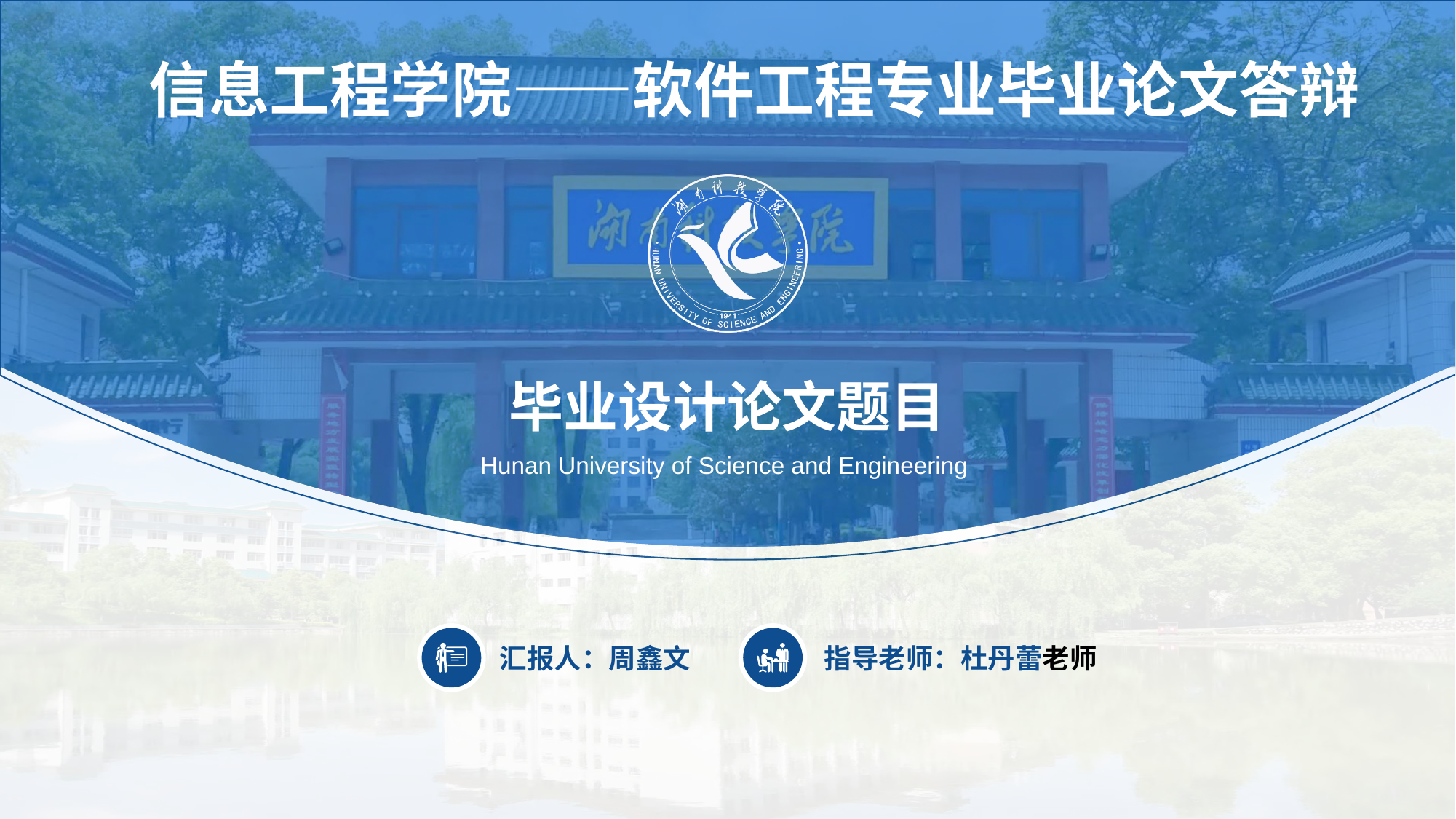

信息工程学院——软件工程专业毕业论文答辩
毕业设计论文题目
Hunan University of Science and Engineering
汇报人：周鑫文
指导老师：杜丹蕾老师